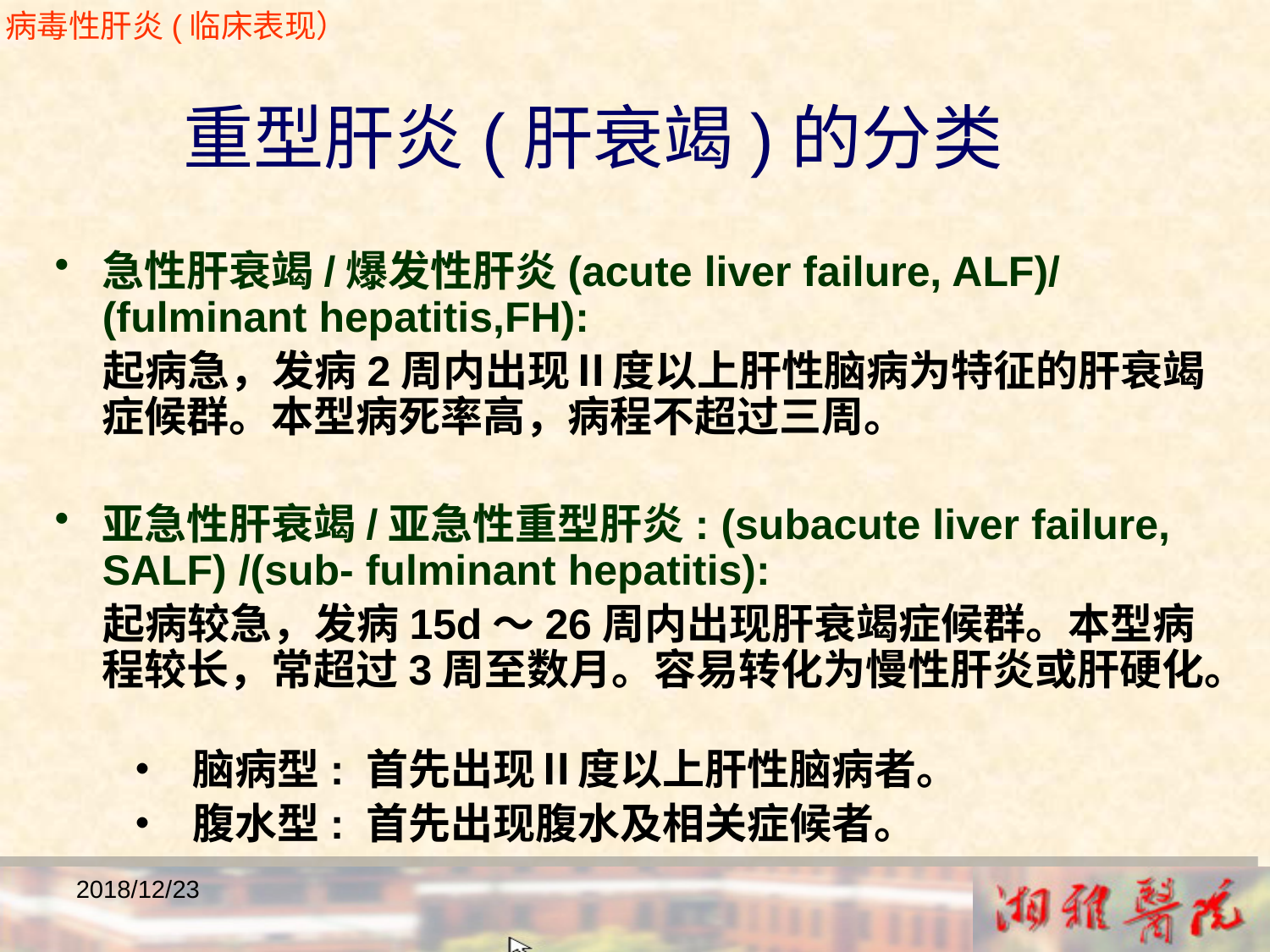

病毒性肝炎(临床表现）
重型肝炎(肝衰竭)的分类

急性肝衰竭/爆发性肝炎(acute liver failure, ALF)/ (fulminant hepatitis,FH):
    起病急，发病2周内出现Ⅱ度以上肝性脑病为特征的肝衰竭症候群。本型病死率高，病程不超过三周。

亚急性肝衰竭/亚急性重型肝炎: (subacute liver failure, SALF) /(sub- fulminant hepatitis):
    起病较急，发病15d～26周内出现肝衰竭症候群。本型病程较长，常超过3周至数月。容易转化为慢性肝炎或肝硬化。
       •  脑病型: 首先出现Ⅱ度以上肝性脑病者。
       •  腹水型: 首先出现腹水及相关症候者。

2018/12/23